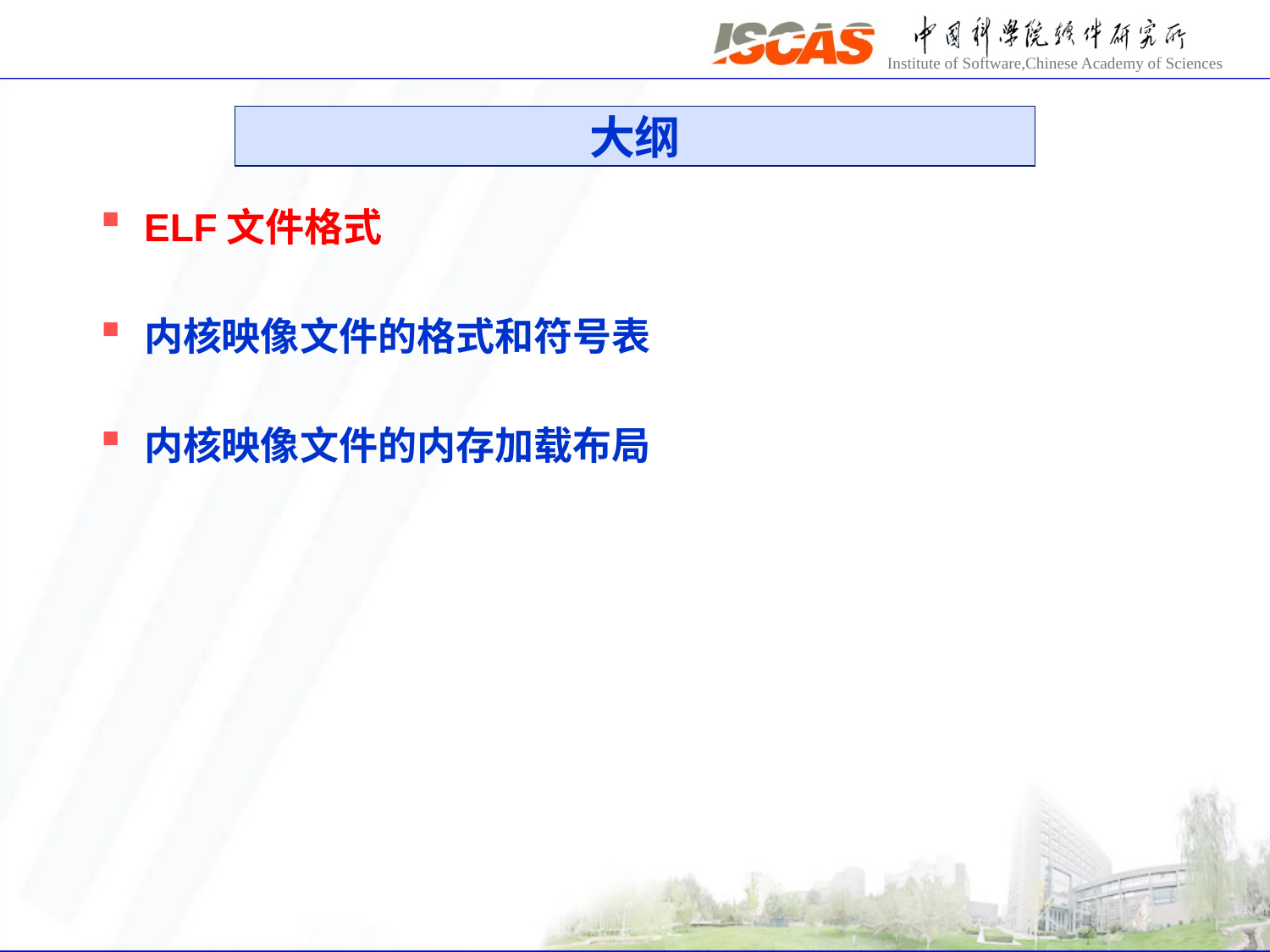

大纲
ELF文件格式

内核映像文件的格式和符号表

内核映像文件的内存加载布局